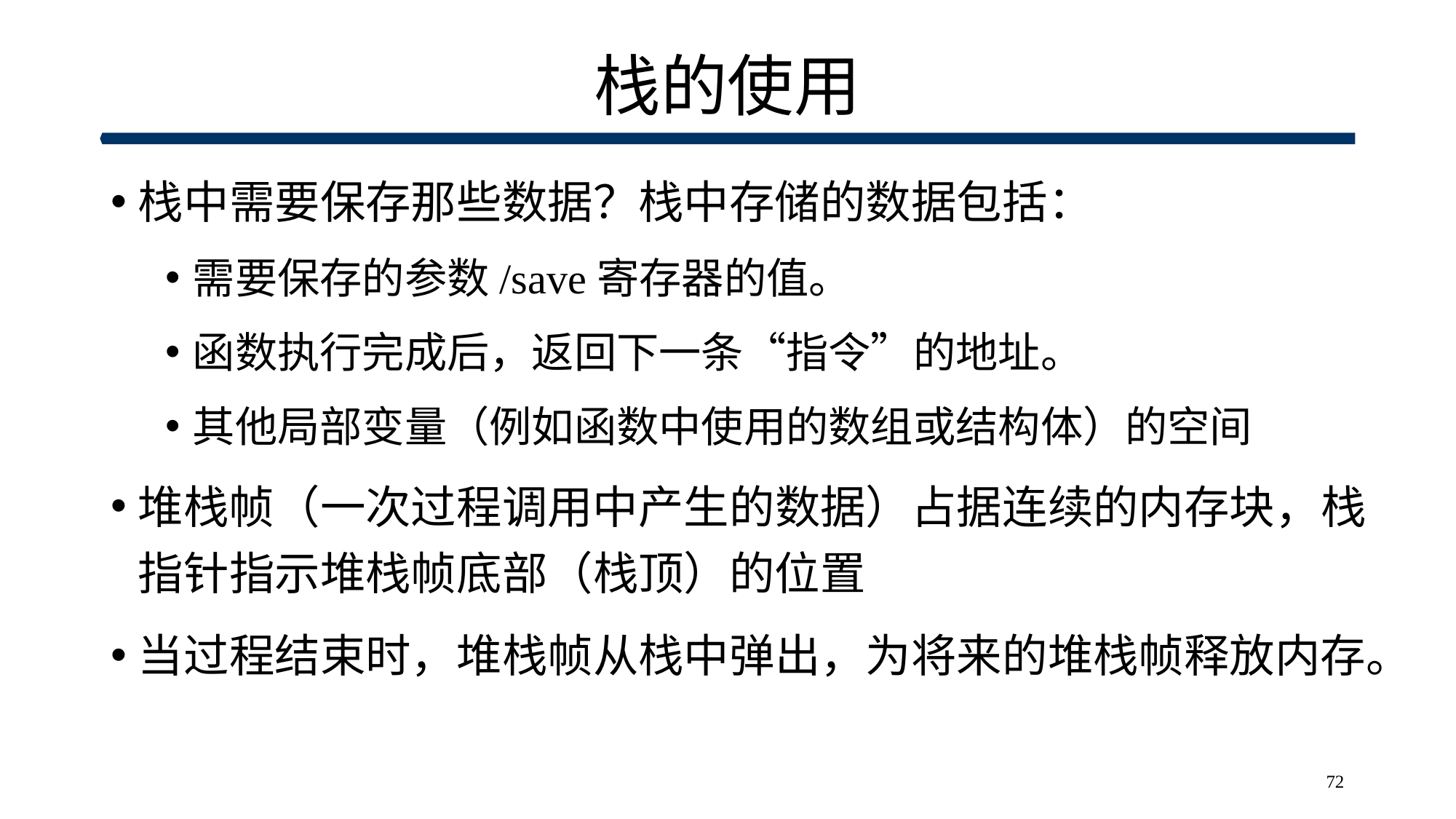

# 栈的使用
栈中需要保存那些数据？栈中存储的数据包括：
需要保存的参数/save寄存器的值。
函数执行完成后，返回下一条“指令”的地址。
其他局部变量（例如函数中使用的数组或结构体）的空间
堆栈帧（一次过程调用中产生的数据）占据连续的内存块，栈指针指示堆栈帧底部（栈顶）的位置
当过程结束时，堆栈帧从栈中弹出，为将来的堆栈帧释放内存。
72